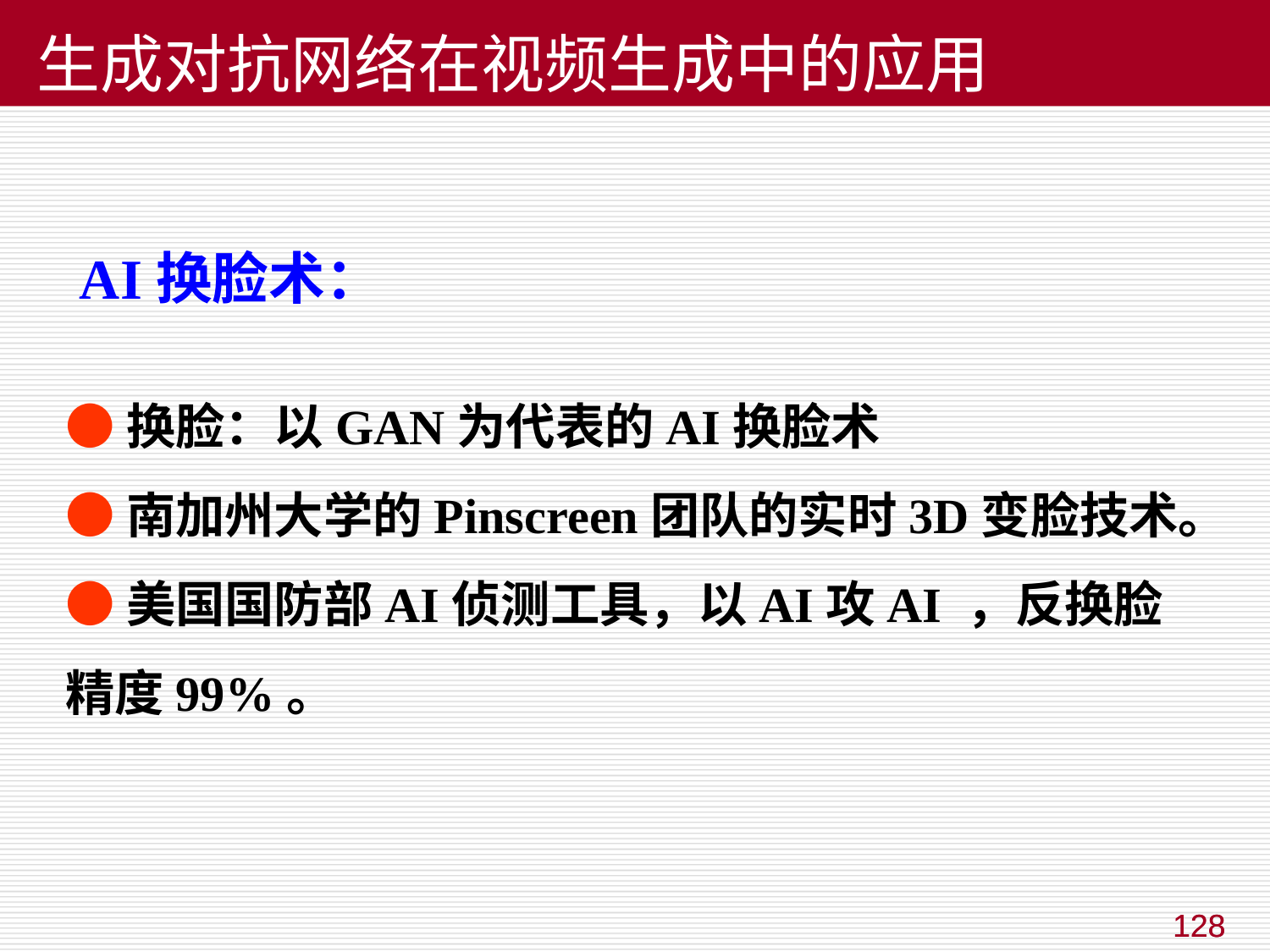

生成对抗网络在视频生成中的应用
 AI换脸术：
●换脸：以GAN为代表的AI换脸术
●南加州大学的Pinscreen团队的实时3D变脸技术。
●美国国防部AI侦测工具，以AI攻AI ，反换脸精度99%。
128
128